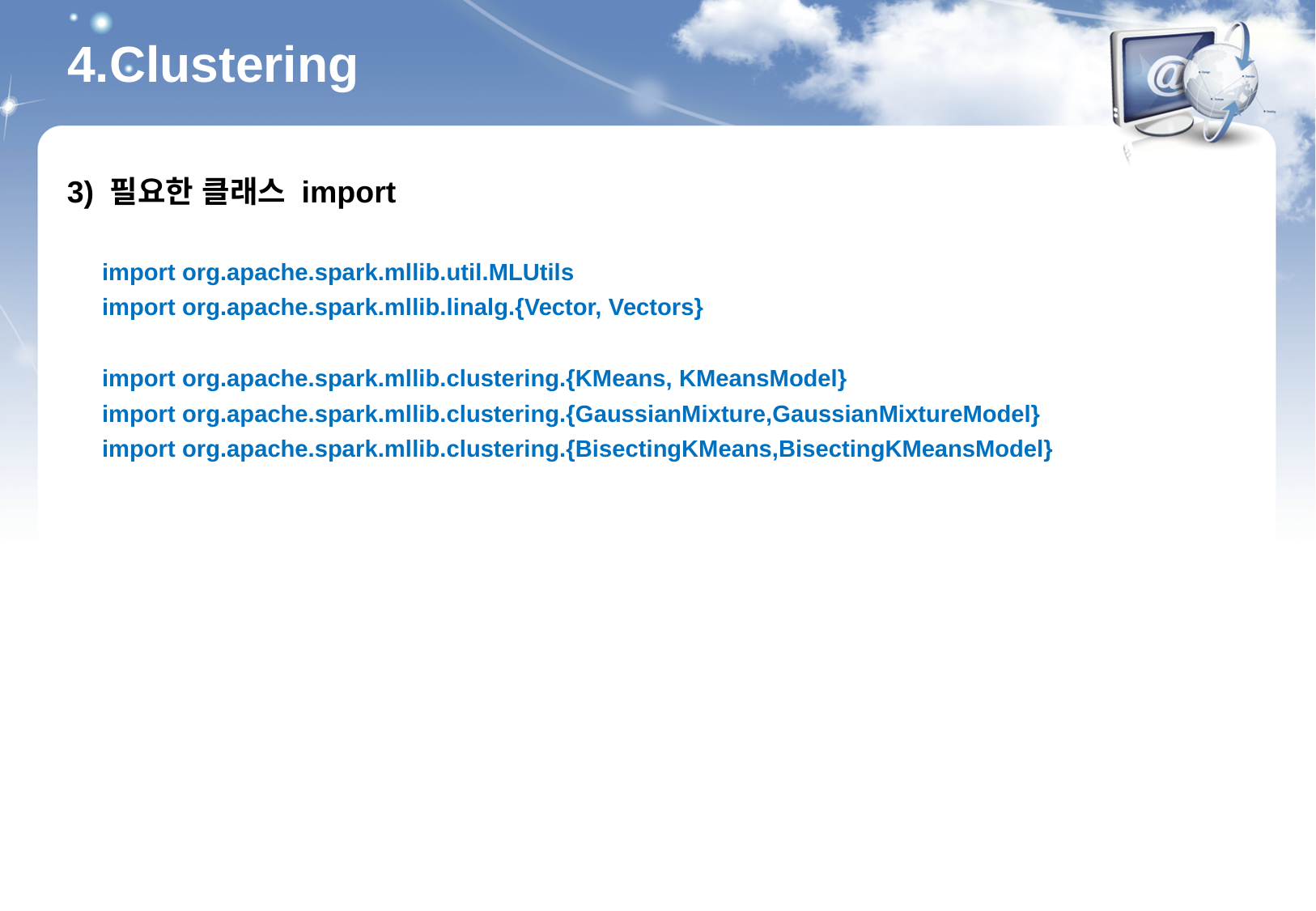

4.Clustering
3) 필요한 클래스 import

import org.apache.spark.mllib.util.MLUtils
import org.apache.spark.mllib.linalg.{Vector, Vectors}

import org.apache.spark.mllib.clustering.{KMeans, KMeansModel}
import org.apache.spark.mllib.clustering.{GaussianMixture,GaussianMixtureModel}
import org.apache.spark.mllib.clustering.{BisectingKMeans,BisectingKMeansModel}